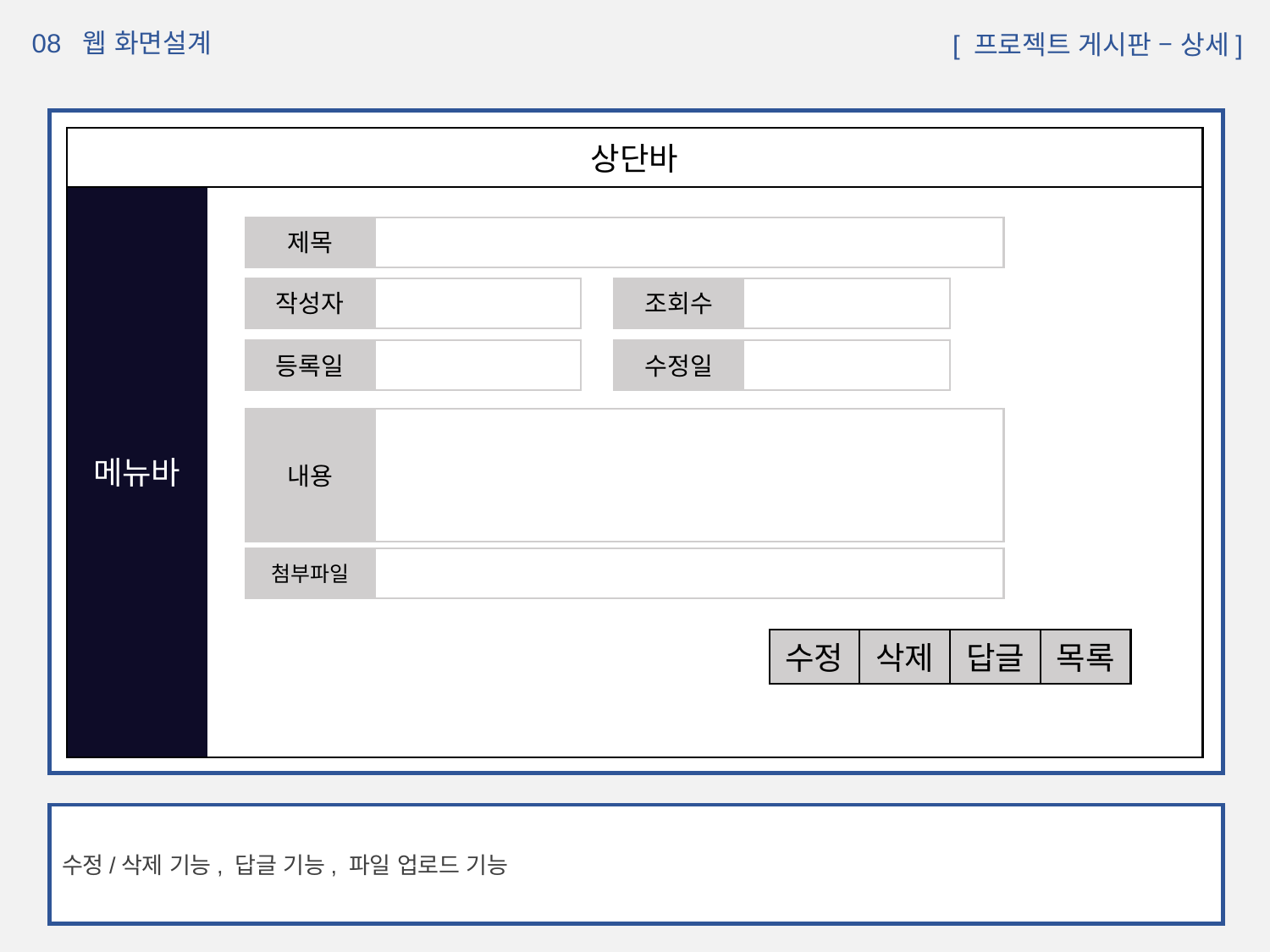

08  웹 화면설계
 [ 프로젝트 게시판 – 상세]
화면설계 화면
상단바

메뉴바
제목

작성자

조회수

수정일

등록일

내용

첨부파일

수정
삭제
답글
목록
수정/삭제 기능, 답글 기능, 파일 업로드 기능